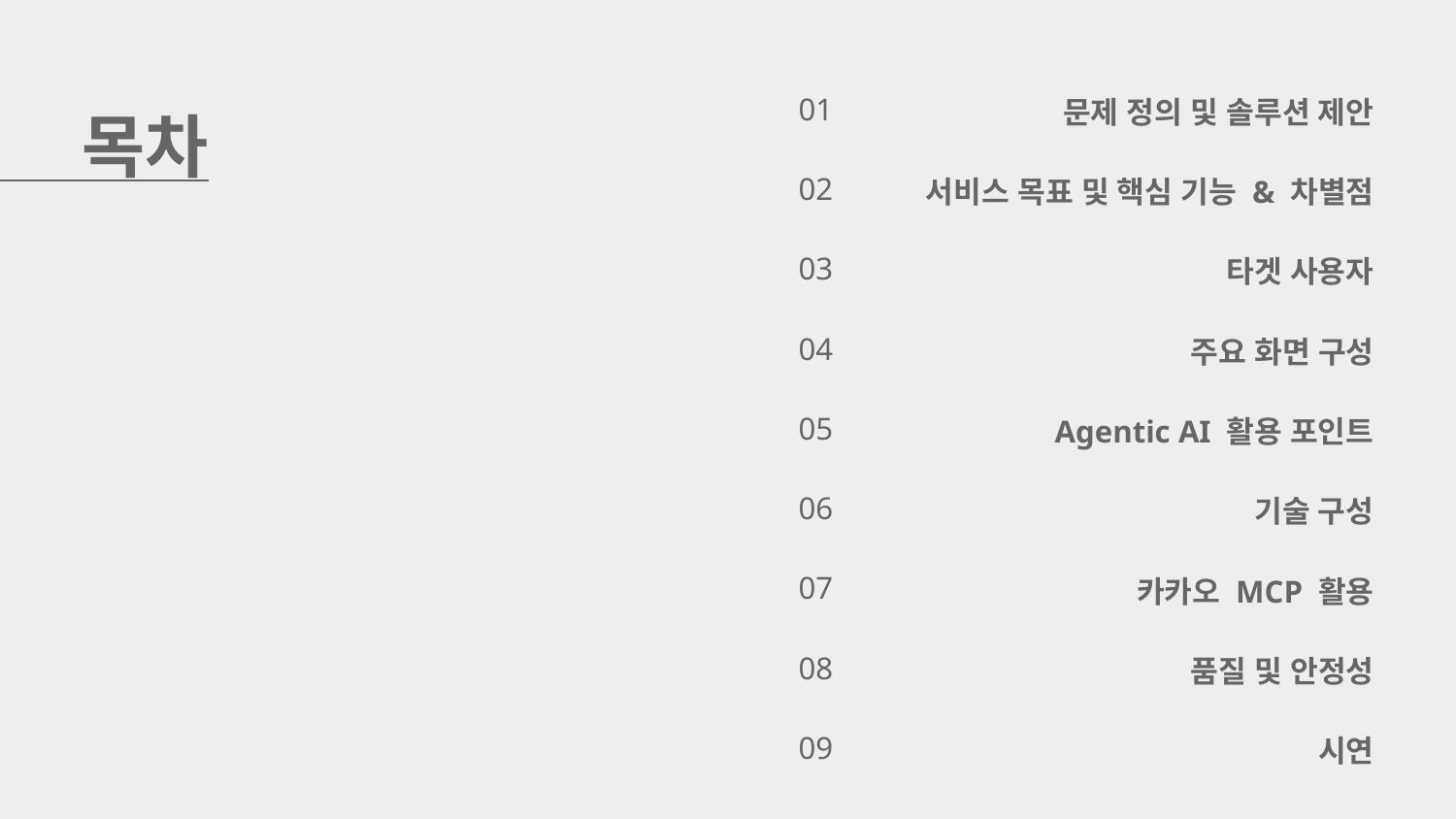

목차
01
문제 정의 및 솔루션 제안
02
서비스 목표 및 핵심 기능 & 차별점
03
타겟 사용자
04
주요 화면 구성
05
Agentic AI 활용 포인트
06
기술 구성
07
카카오 MCP 활용
08
품질 및 안정성
09
시연